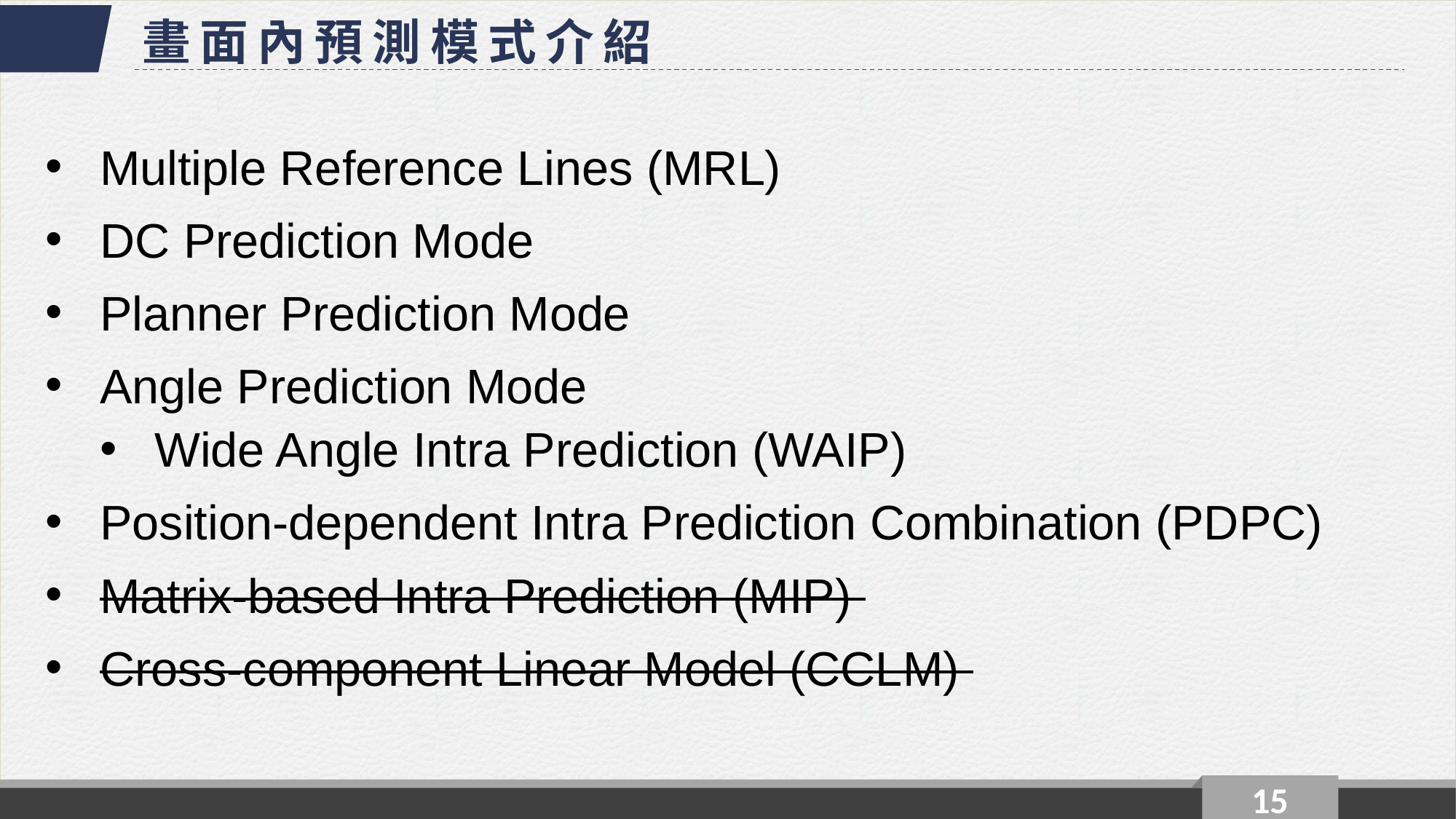

畫面內預測模式介紹
Multiple Reference Lines (MRL)
DC Prediction Mode
Planner Prediction Mode
Angle Prediction Mode
Wide Angle Intra Prediction (WAIP)
Position-dependent Intra Prediction Combination (PDPC)
Matrix-based Intra Prediction (MIP)
Cross-component Linear Model (CCLM)